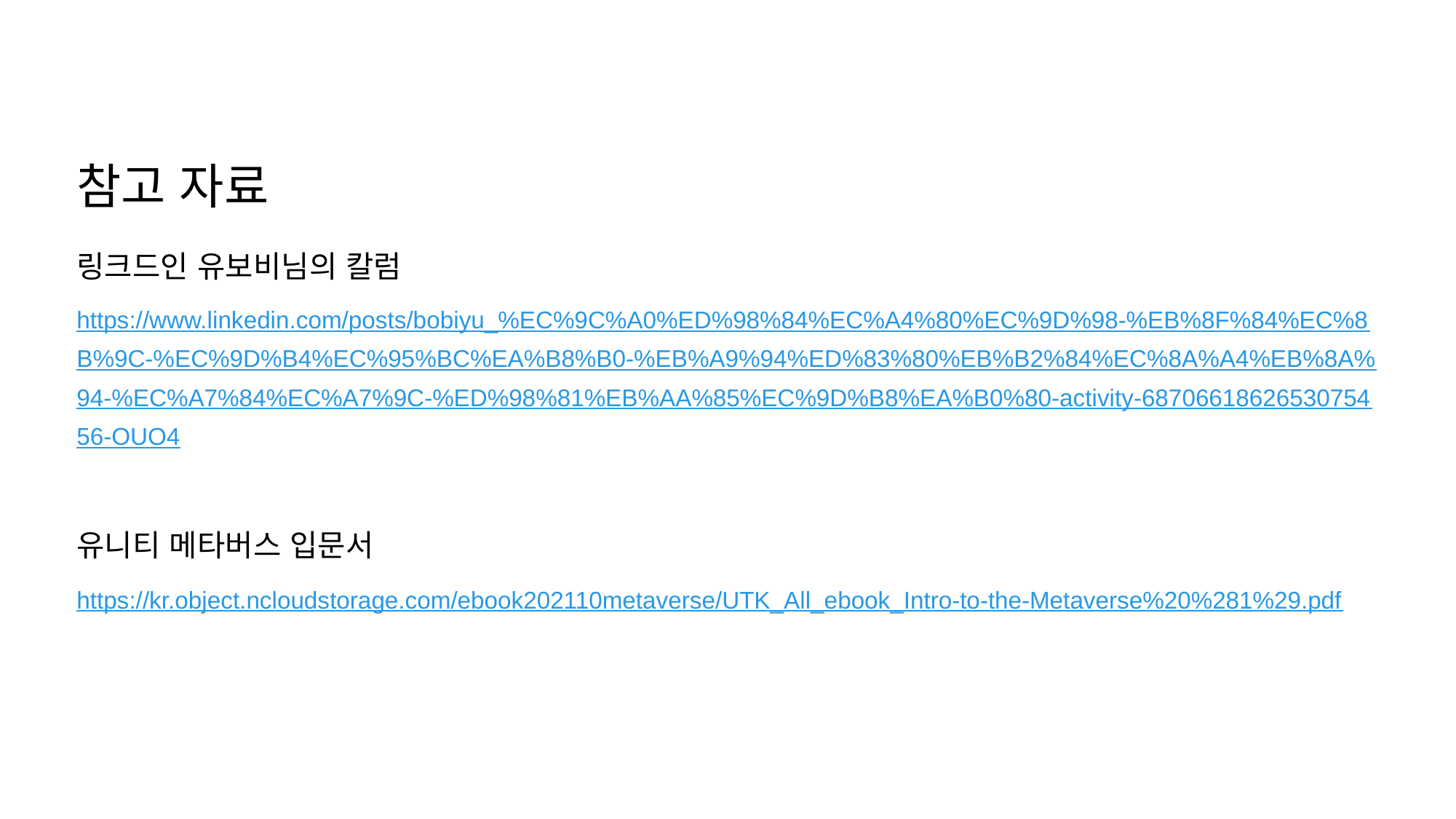

참고 자료
링크드인 유보비님의 칼럼
https://www.linkedin.com/posts/bobiyu_%EC%9C%A0%ED%98%84%EC%A4%80%EC%9D%98-%EB%8F%84%EC%8B%9C-%EC%9D%B4%EC%95%BC%EA%B8%B0-%EB%A9%94%ED%83%80%EB%B2%84%EC%8A%A4%EB%8A%94-%EC%A7%84%EC%A7%9C-%ED%98%81%EB%AA%85%EC%9D%B8%EA%B0%80-activity-6870661862653075456-OUO4
유니티 메타버스 입문서
https://kr.object.ncloudstorage.com/ebook202110metaverse/UTK_All_ebook_Intro-to-the-Metaverse%20%281%29.pdf